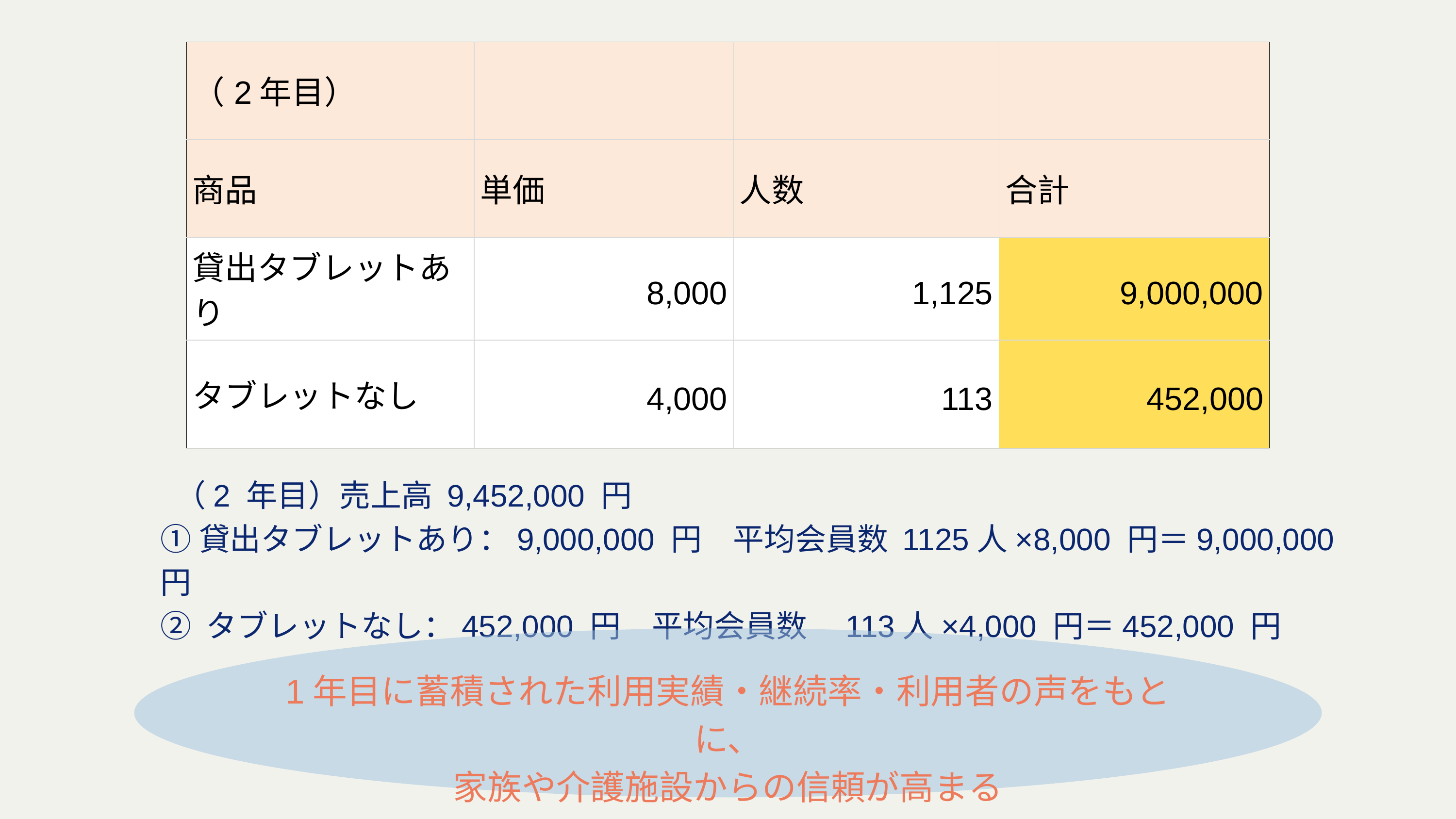

| （2年目） |  |  |  |
| --- | --- | --- | --- |
| 商品 | 単価 | 人数 | 合計 |
| 貸出タブレットあり | 8,000 | 1,125 | 9,000,000 |
| タブレットなし | 4,000 | 113 | 452,000 |
 （2 年目）売上高 9,452,000 円
①貸出タブレットあり：9,000,000 円　平均会員数 1125人×8,000 円＝9,000,000 円
② タブレットなし：452,000 円　平均会員数　113人×4,000 円＝452,000 円

1年目に蓄積された利用実績・継続率・利用者の声をもとに、
家族や介護施設からの信頼が高まる